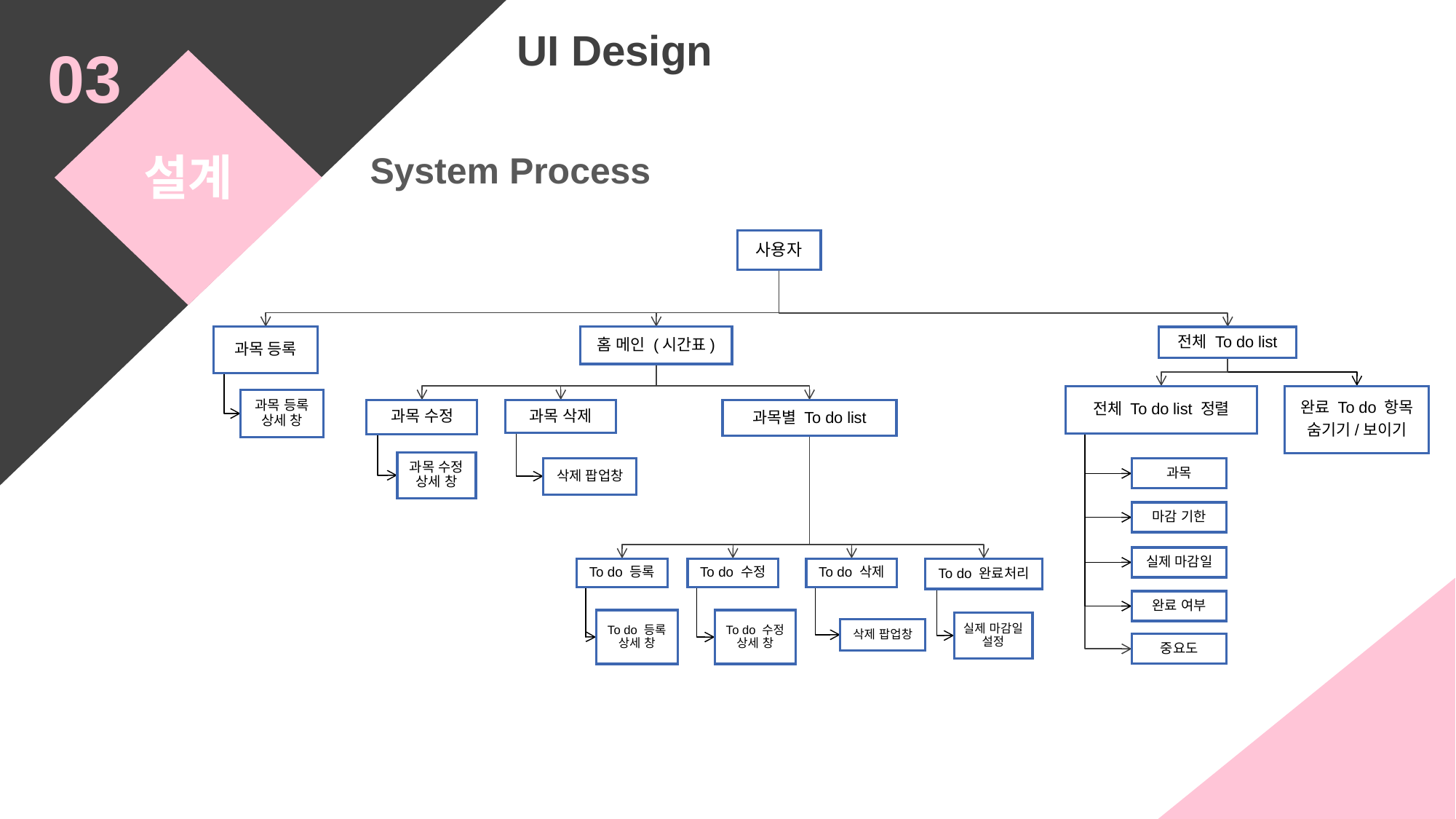

UI Design
03
설계
System Process
사용자
과목 등록
과목 등록 상세 창
홈 메인 (시간표)
과목 수정
과목 수정 상세 창
과목 삭제
삭제 팝업창
과목별 To do list
To do 등록
To do 등록 상세 창
To do 수정
To do 수정 상세 창
To do 삭제
삭제 팝업창
To do 완료처리
실제 마감일 설정
전체 To do list
전체 To do list 정렬
과목
마감 기한
실제 마감일
완료 여부
중요도
완료 To do 항목
숨기기/보이기